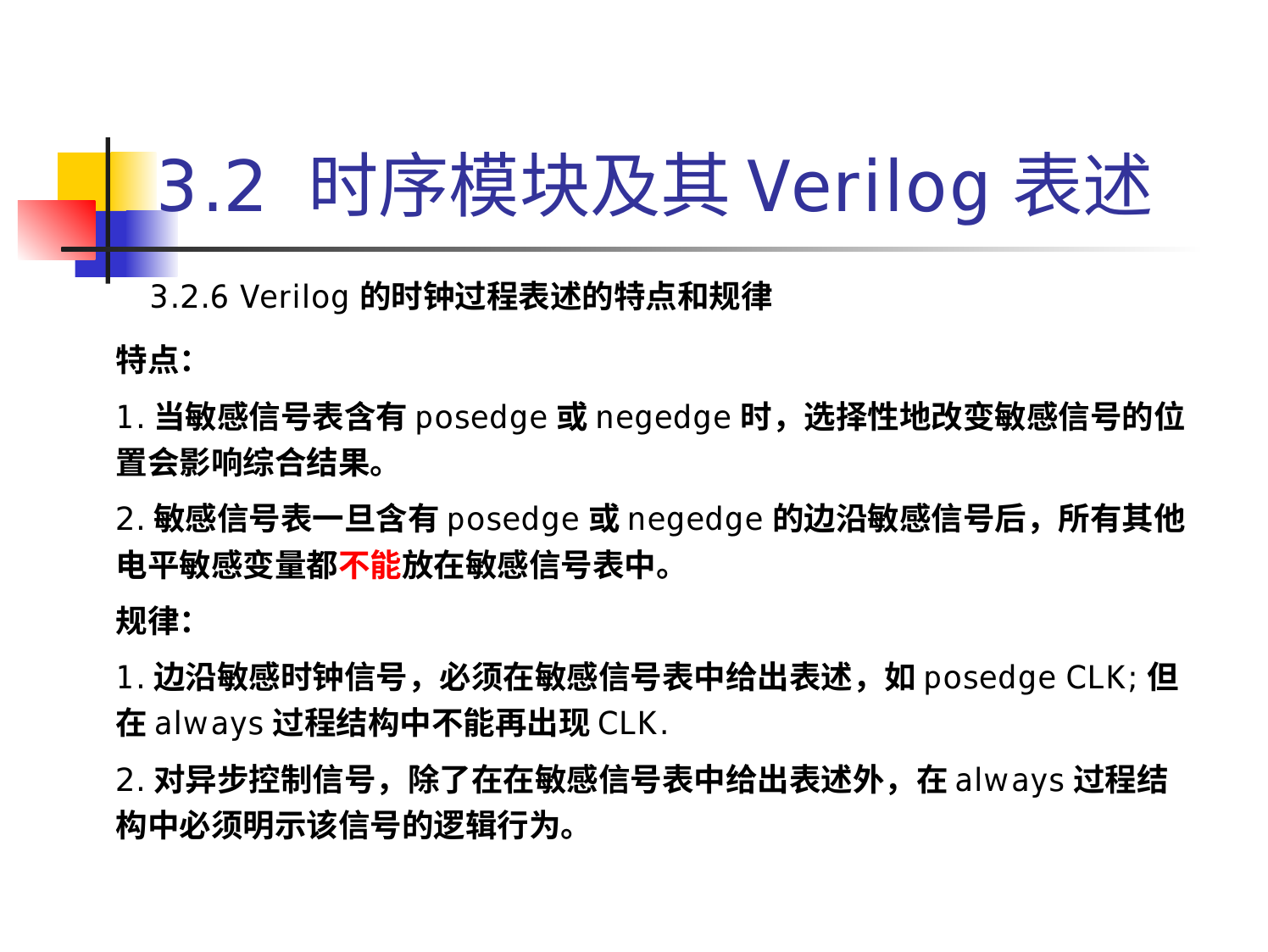

3.2 时序模块及其Verilog表述
3.2.6 Verilog的时钟过程表述的特点和规律
特点：
1.当敏感信号表含有posedge或negedge时，选择性地改变敏感信号的位置会影响综合结果。
2.敏感信号表一旦含有posedge或negedge的边沿敏感信号后，所有其他电平敏感变量都不能放在敏感信号表中。
规律：
1.边沿敏感时钟信号，必须在敏感信号表中给出表述，如posedge CLK;但在always过程结构中不能再出现CLK.
2.对异步控制信号，除了在在敏感信号表中给出表述外，在always过程结构中必须明示该信号的逻辑行为。